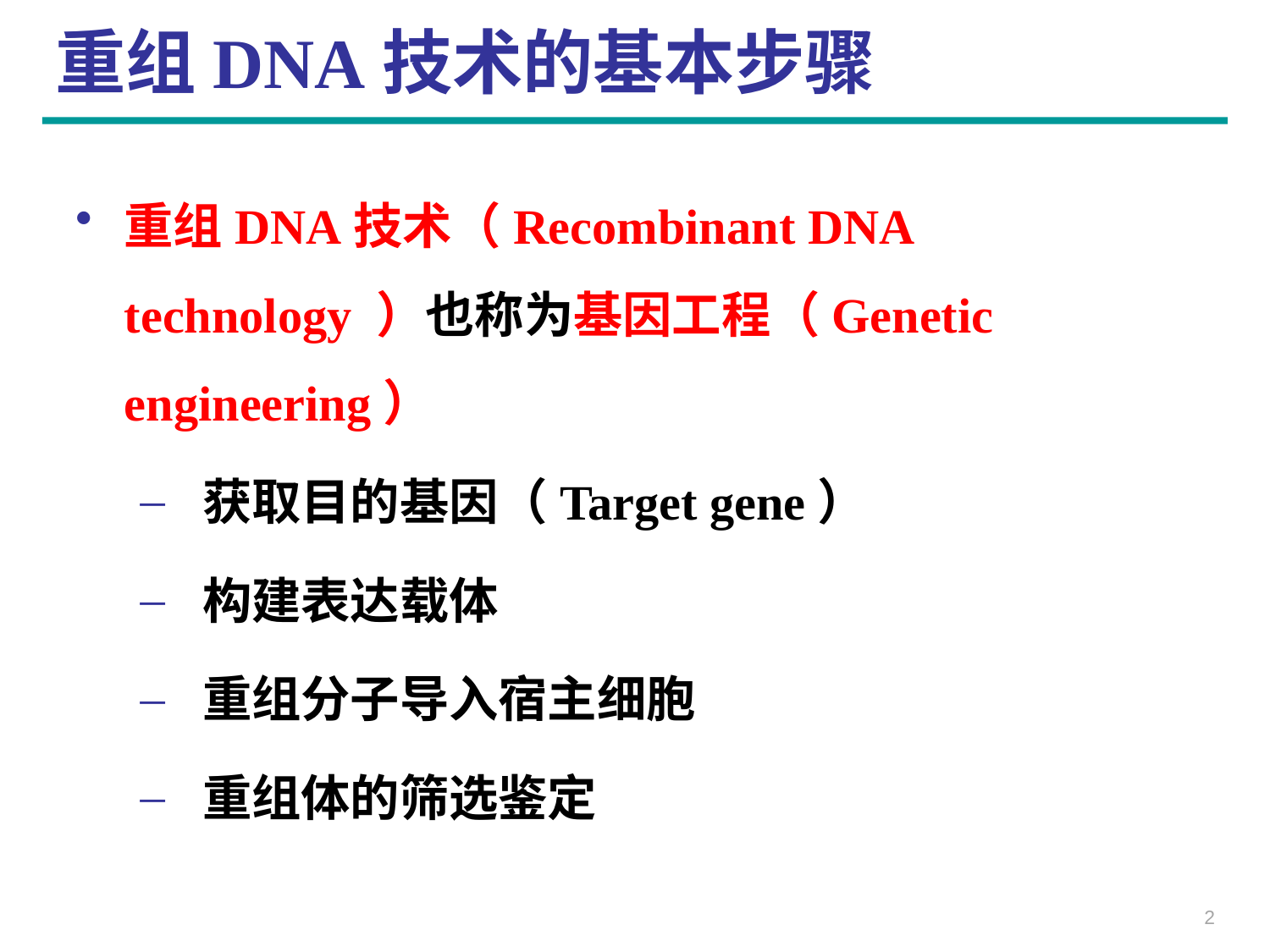

# 重组DNA技术的基本步骤
重组DNA技术（Recombinant DNA technology ）也称为基因工程（Genetic engineering）
获取目的基因（Target gene）
构建表达载体
重组分子导入宿主细胞
重组体的筛选鉴定

2